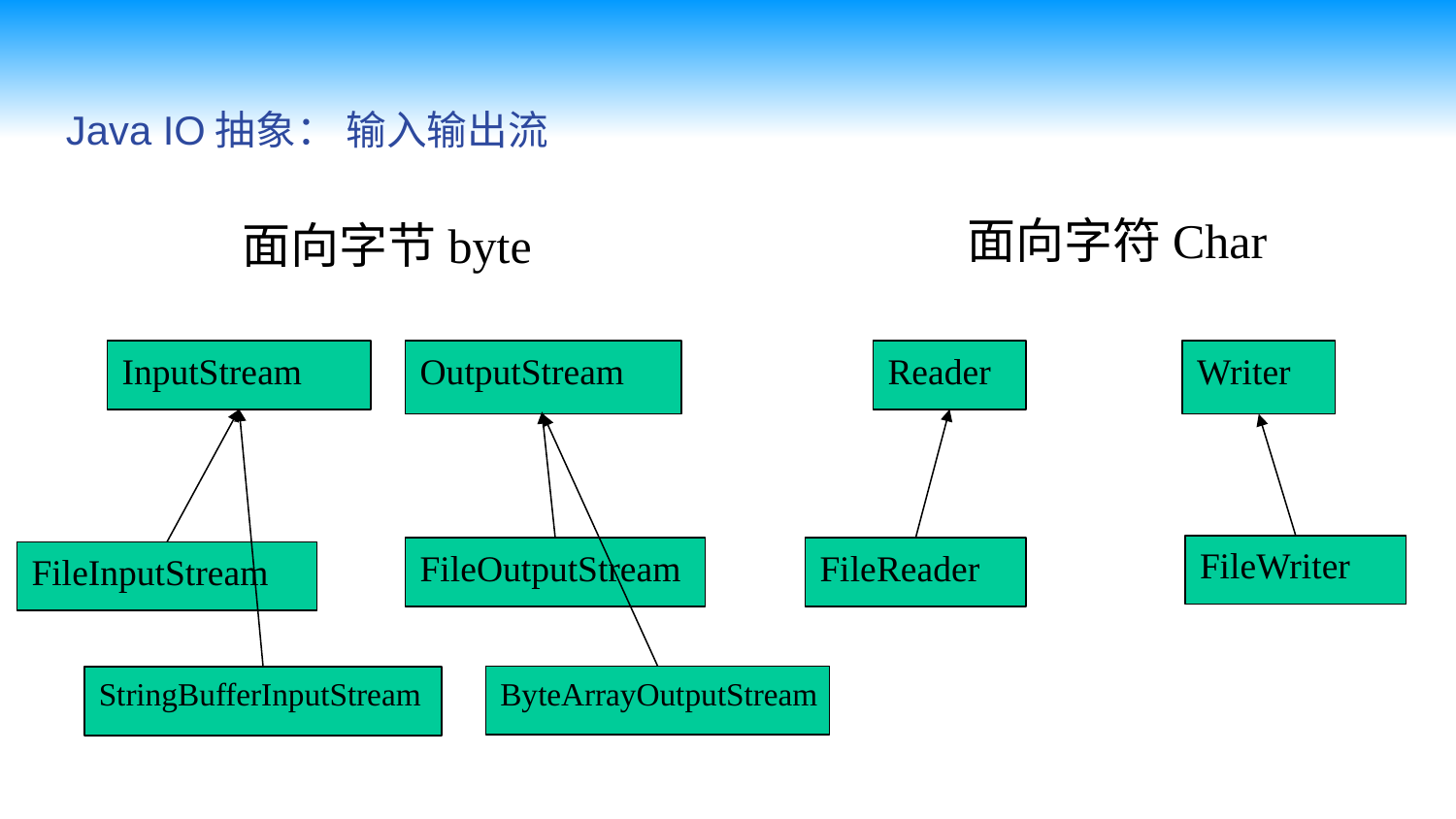

Java IO抽象： 输入输出流

面向字符Char
面向字节byte
InputStream
OutputStream
Reader
Writer
FileWriter
FileOutputStream
FileReader
FileInputStream
ByteArrayOutputStream
StringBufferInputStream